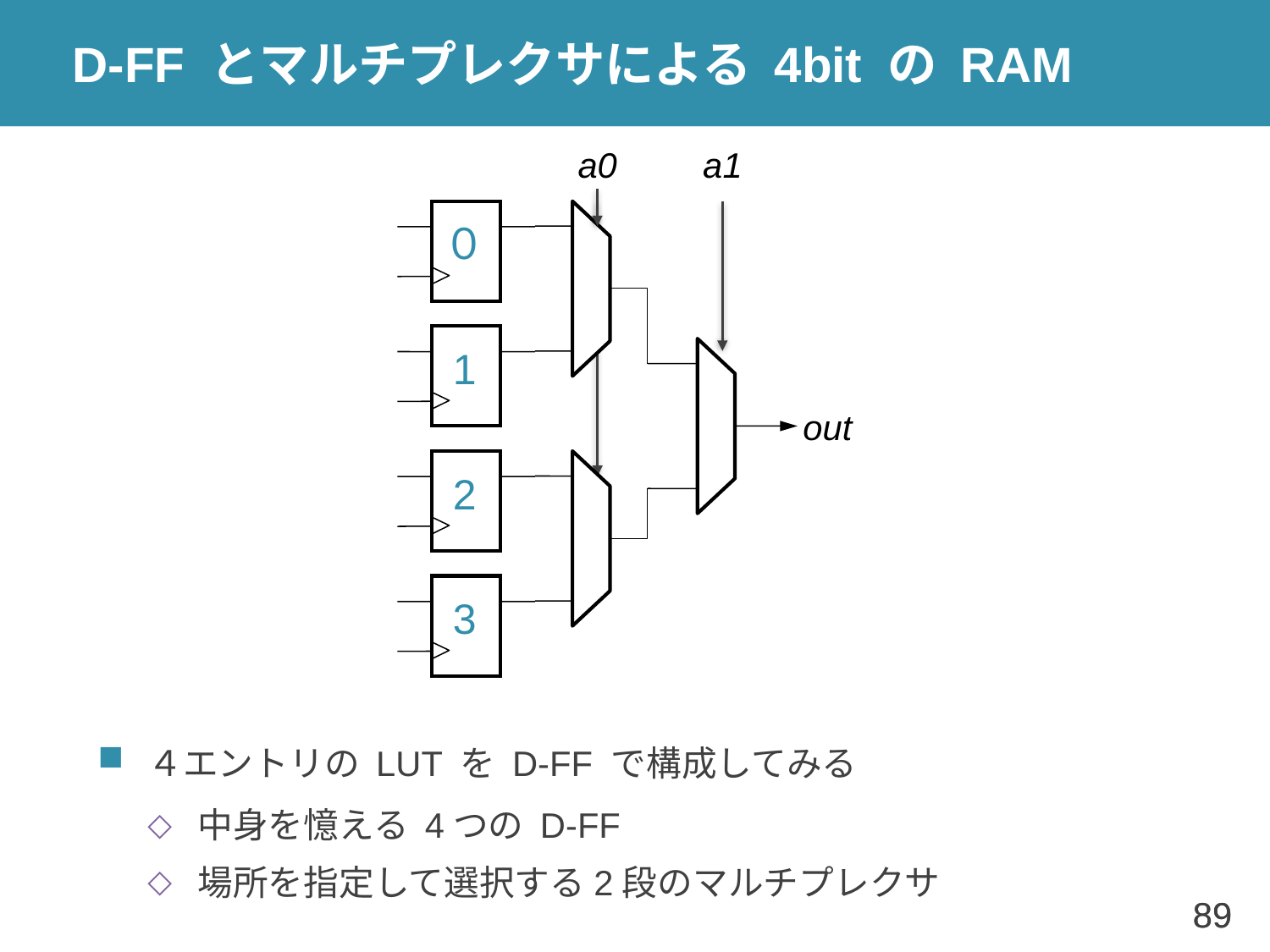

# D-FF とマルチプレクサによる 4bit の RAM
a0
a1

０

1

 out

2

3

４エントリの LUT を D-FF で構成してみる
中身を憶える 4つの D-FF
場所を指定して選択する2段のマルチプレクサ